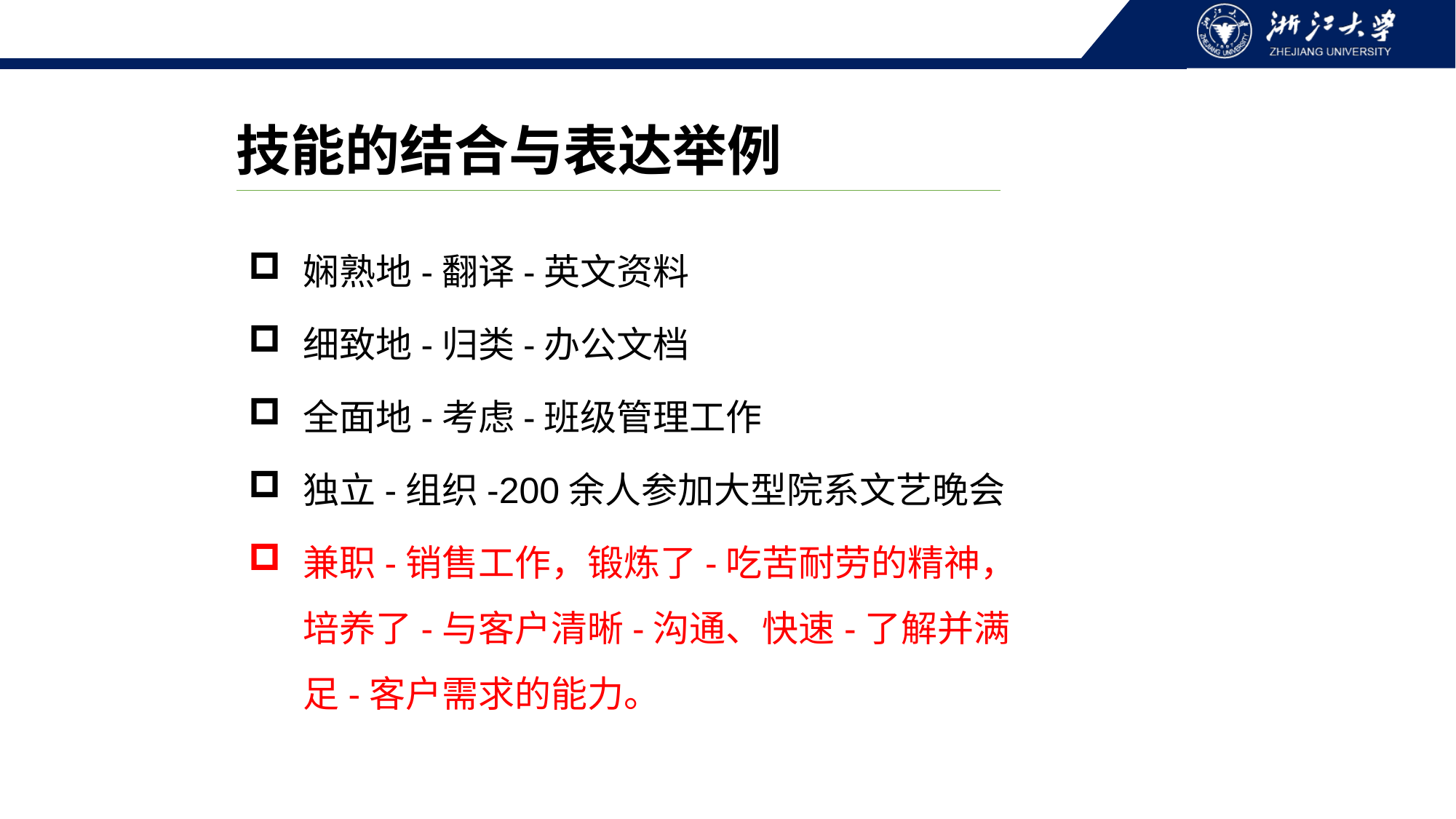

技能的结合与表达举例

娴熟地-翻译-英文资料
细致地-归类-办公文档
全面地-考虑-班级管理工作
独立-组织-200余人参加大型院系文艺晚会
兼职-销售工作，锻炼了-吃苦耐劳的精神，培养了-与客户清晰-沟通、快速-了解并满足-客户需求的能力。